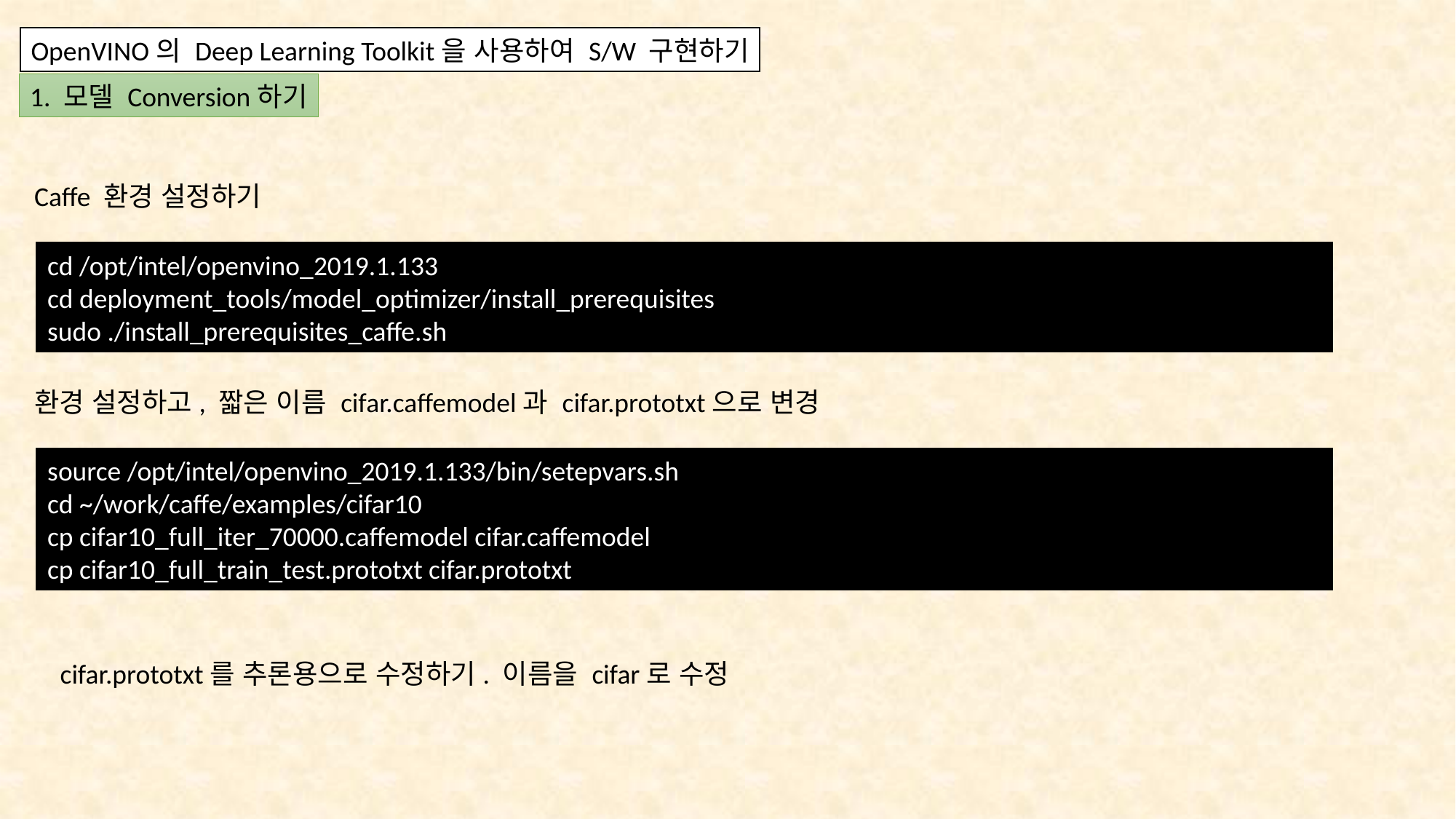

OpenVINO의 Deep Learning Toolkit을 사용하여 S/W 구현하기
1. 모델 Conversion하기
Caffe 환경 설정하기
cd /opt/intel/openvino_2019.1.133
cd deployment_tools/model_optimizer/install_prerequisites
sudo ./install_prerequisites_caffe.sh
환경 설정하고, 짧은 이름 cifar.caffemodel과 cifar.prototxt으로 변경
source /opt/intel/openvino_2019.1.133/bin/setepvars.sh
cd ~/work/caffe/examples/cifar10
cp cifar10_full_iter_70000.caffemodel cifar.caffemodel
cp cifar10_full_train_test.prototxt cifar.prototxt
cifar.prototxt를 추론용으로 수정하기. 이름을 cifar로 수정